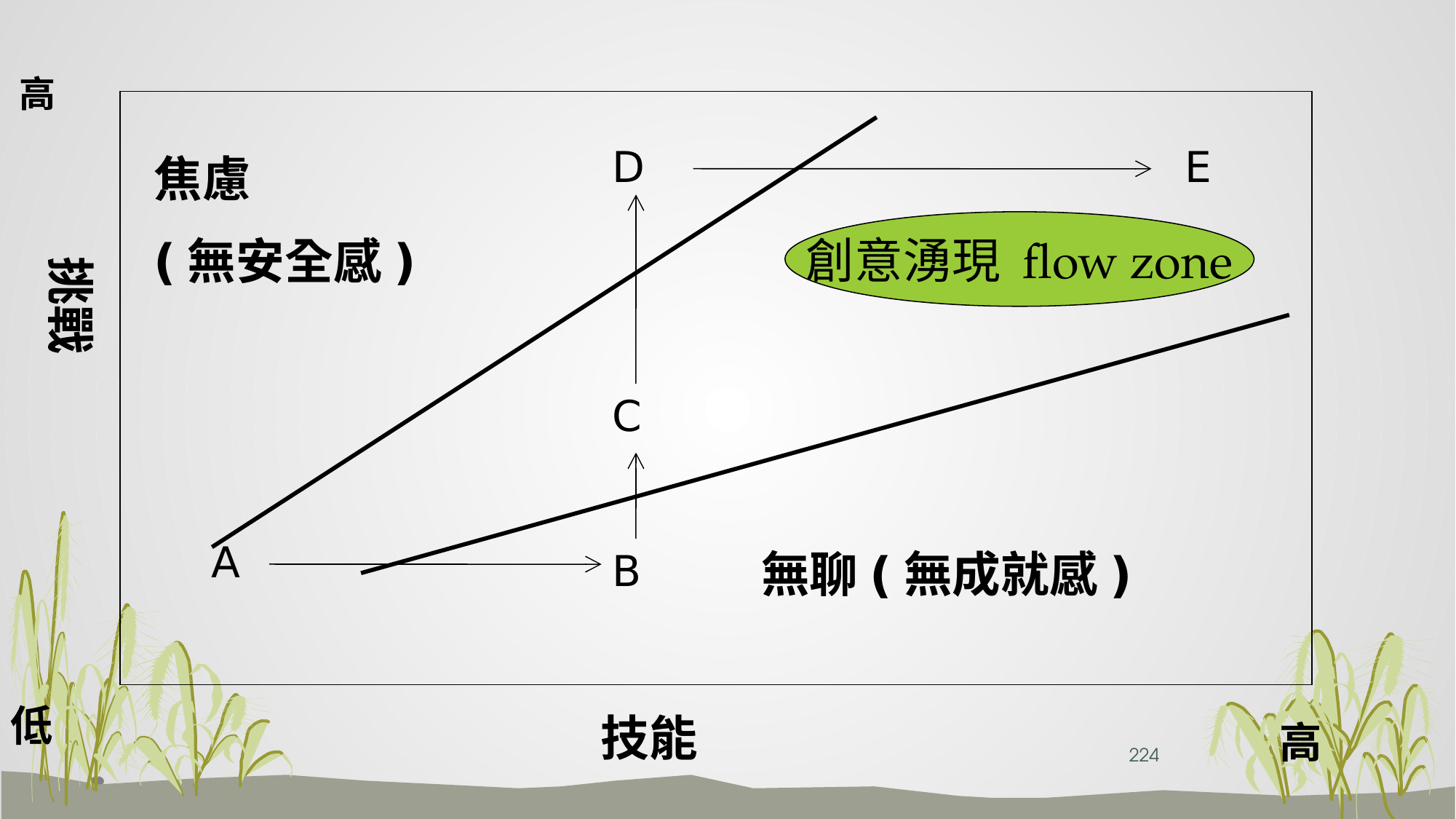

高

D
E
焦慮
(無安全感)

創意湧現 flow zone
創意湧現
挑戰

C

A
無聊(無成就感)
B

低
技能
高
224